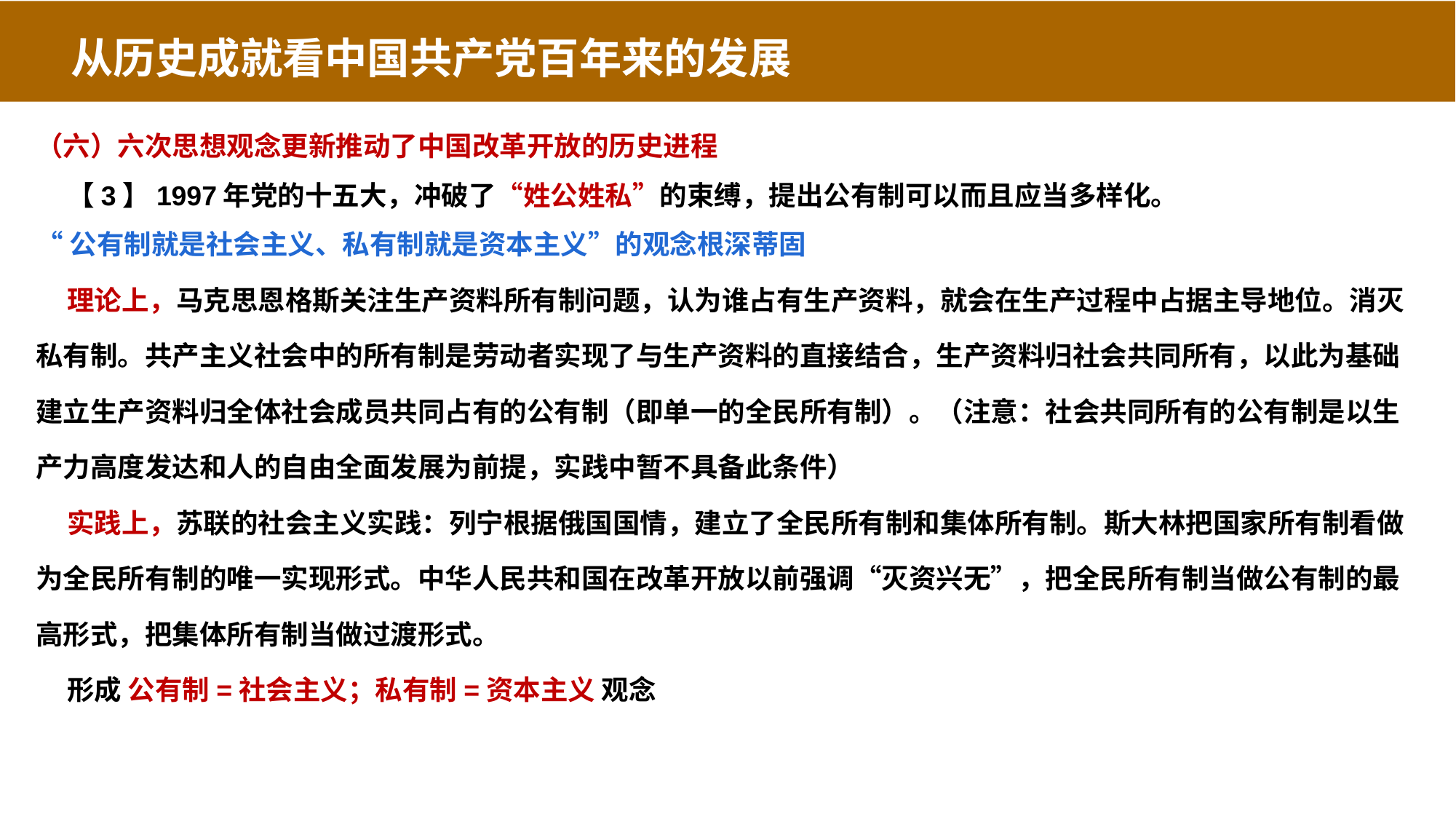

从历史成就看中国共产党百年来的发展
（六）六次思想观念更新推动了中国改革开放的历史进程
    【3】1997年党的十五大，冲破了“姓公姓私”的束缚，提出公有制可以而且应当多样化。
“公有制就是社会主义、私有制就是资本主义”的观念根深蒂固
    理论上，马克思恩格斯关注生产资料所有制问题，认为谁占有生产资料，就会在生产过程中占据主导地位。消灭私有制。共产主义社会中的所有制是劳动者实现了与生产资料的直接结合，生产资料归社会共同所有，以此为基础建立生产资料归全体社会成员共同占有的公有制（即单一的全民所有制）。（注意：社会共同所有的公有制是以生产力高度发达和人的自由全面发展为前提，实践中暂不具备此条件）
    实践上，苏联的社会主义实践：列宁根据俄国国情，建立了全民所有制和集体所有制。斯大林把国家所有制看做为全民所有制的唯一实现形式。中华人民共和国在改革开放以前强调“灭资兴无”，把全民所有制当做公有制的最高形式，把集体所有制当做过渡形式。
    形成 公有制=社会主义；私有制=资本主义 观念